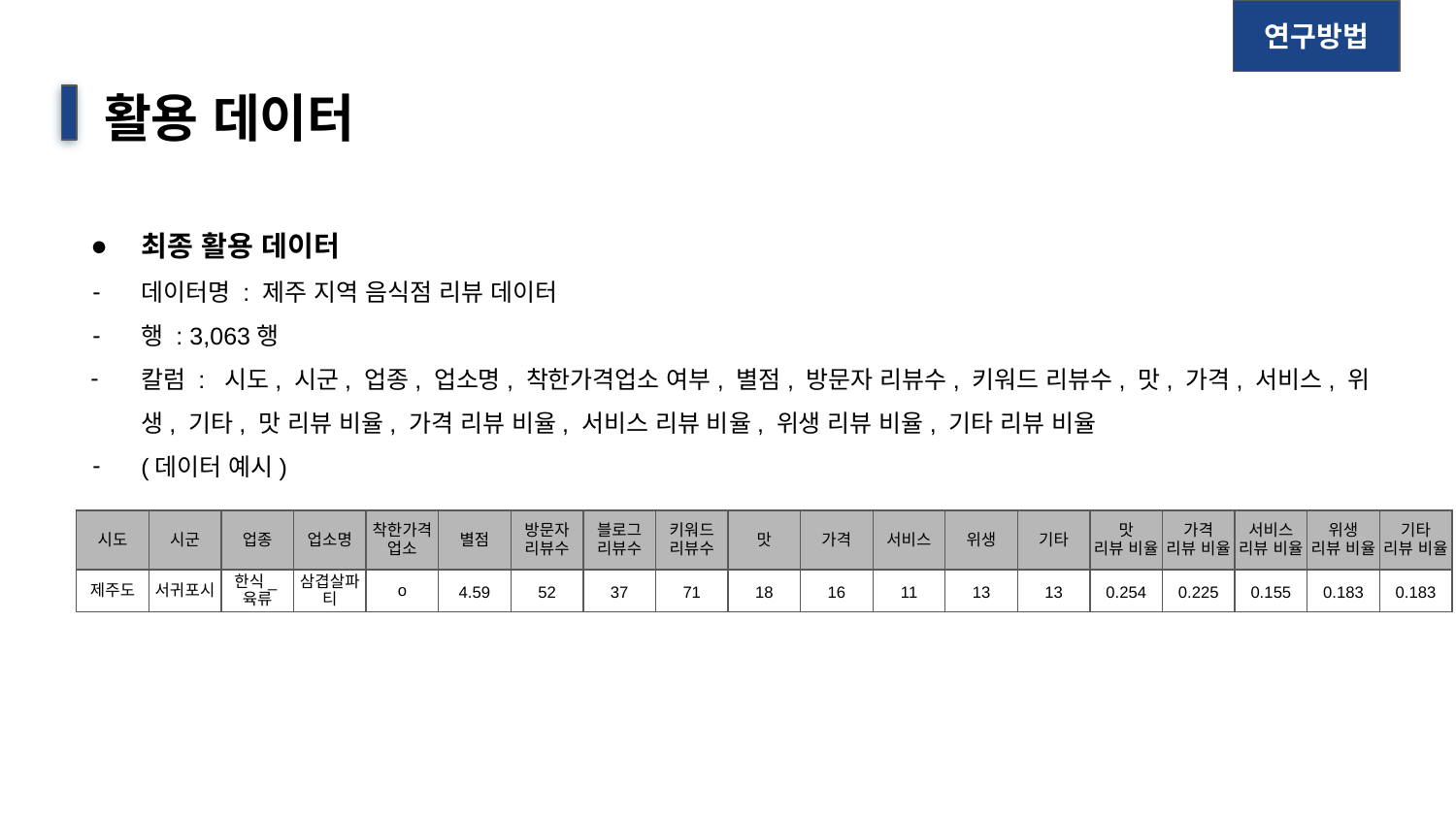

연구방법
# 활용 데이터

최종 활용 데이터
데이터명 : 제주 지역 음식점 리뷰 데이터
행 : 3,063행
칼럼 :  시도, 시군, 업종, 업소명, 착한가격업소 여부, 별점, 방문자 리뷰수, 키워드 리뷰수, 맛, 가격, 서비스, 위생, 기타, 맛 리뷰 비율, 가격 리뷰 비율, 서비스 리뷰 비율, 위생 리뷰 비율, 기타 리뷰 비율
(데이터 예시)

| 시도 | 시군 | 업종 | 업소명 | 착한가격업소 | 별점 | 방문자 리뷰수 | 블로그 리뷰수 | 키워드 리뷰수 | 맛 | 가격 | 서비스 | 위생 | 기타 | 맛 리뷰 비율 | 가격 리뷰 비율 | 서비스 리뷰 비율 | 위생 리뷰 비율 | 기타 리뷰 비율 |
| --- | --- | --- | --- | --- | --- | --- | --- | --- | --- | --- | --- | --- | --- | --- | --- | --- | --- | --- |
| 제주도 | 서귀포시 | 한식\_육류 | 삼겹살파티 | o | 4.59 | 52 | 37 | 71 | 18 | 16 | 11 | 13 | 13 | 0.254 | 0.225 | 0.155 | 0.183 | 0.183 |